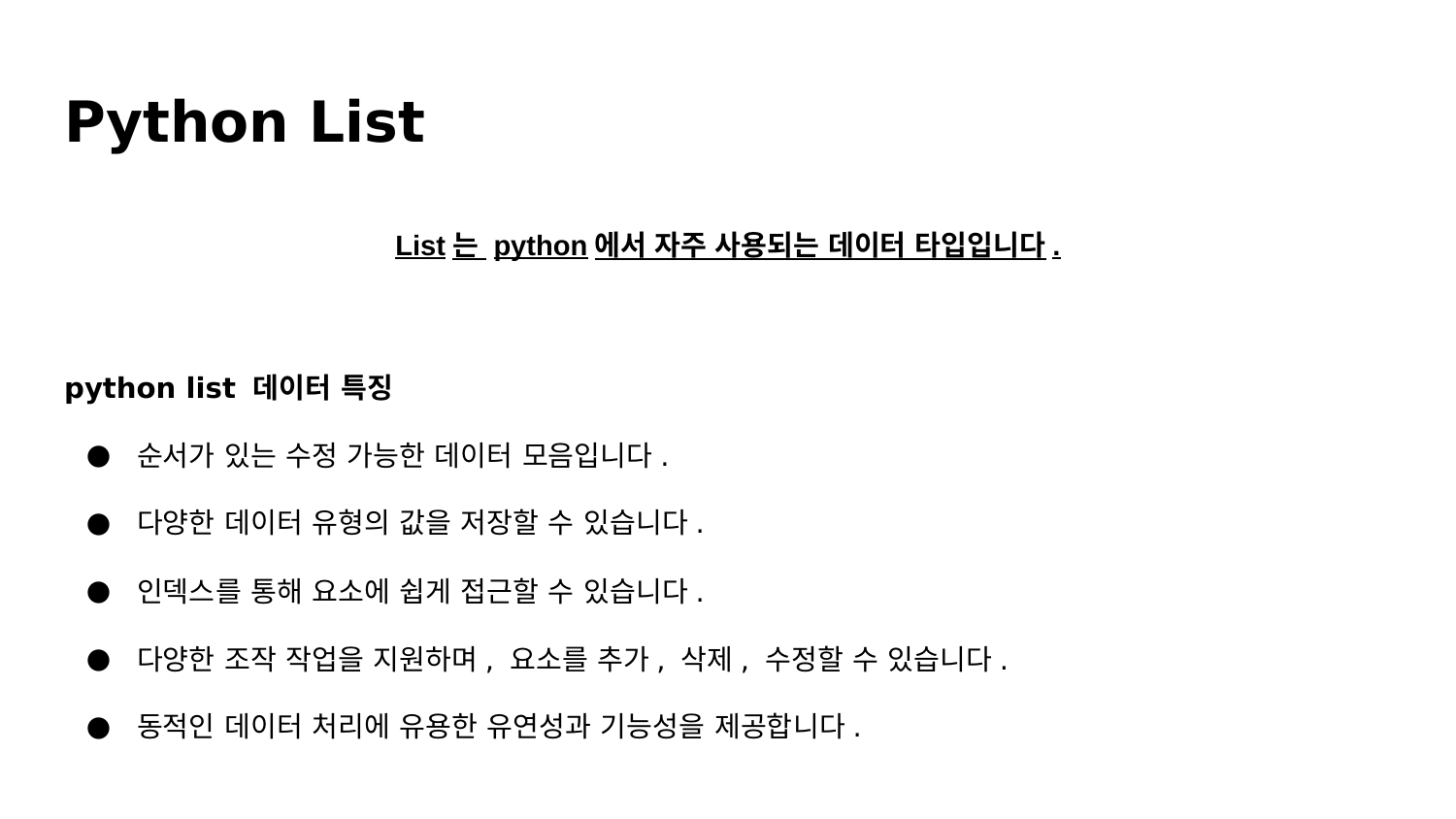

# Python List
List는 python에서 자주 사용되는 데이터 타입입니다.
python list 데이터 특징
순서가 있는 수정 가능한 데이터 모음입니다.
다양한 데이터 유형의 값을 저장할 수 있습니다.
인덱스를 통해 요소에 쉽게 접근할 수 있습니다.
다양한 조작 작업을 지원하며, 요소를 추가, 삭제, 수정할 수 있습니다.
동적인 데이터 처리에 유용한 유연성과 기능성을 제공합니다.